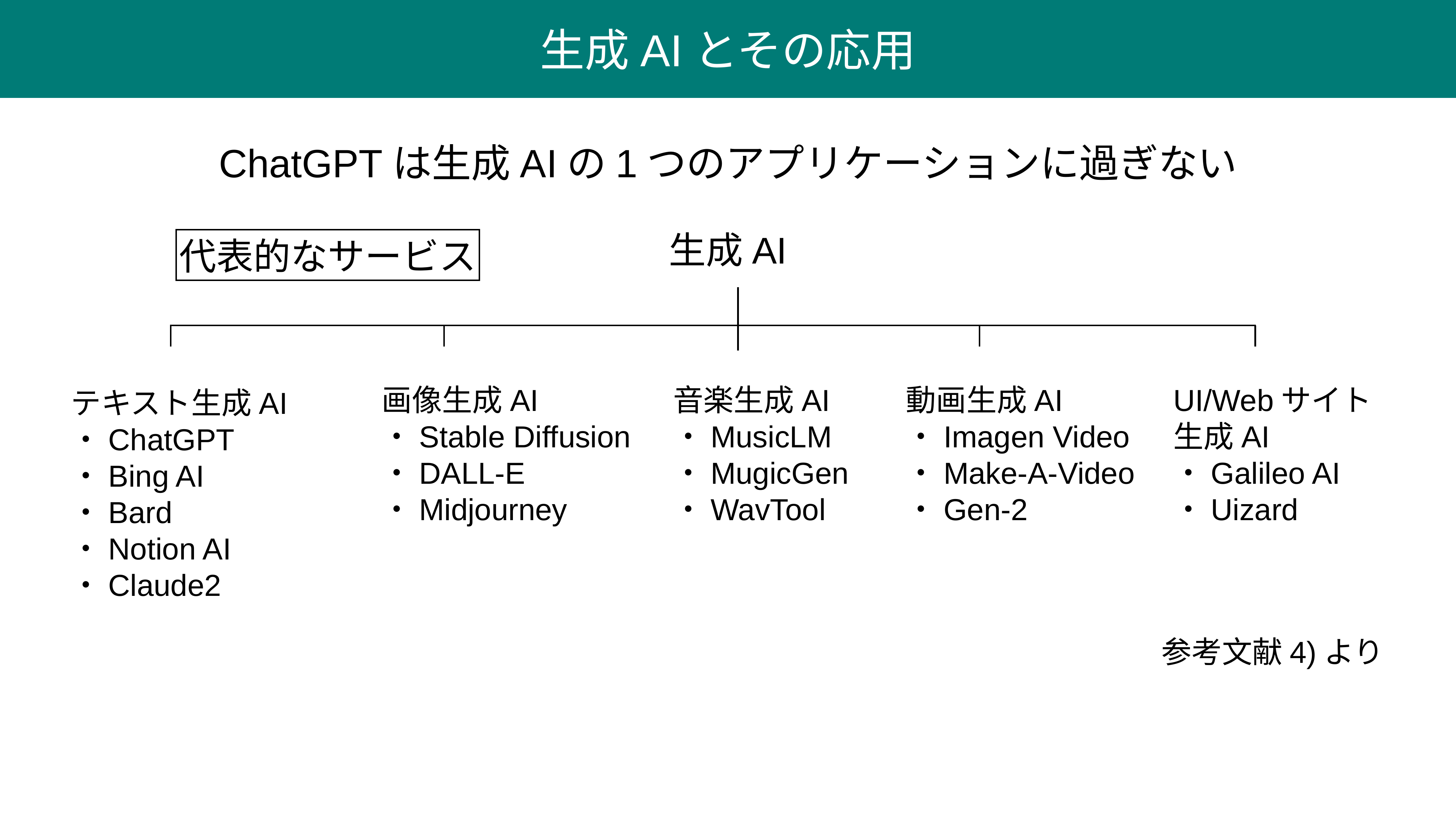

生成AIとその応用
ChatGPTは生成AIの1つのアプリケーションに過ぎない
生成AI
代表的なサービス

テキスト生成AI
・ChatGPT
・Bing AI
・Bard
・Notion AI
・Claude2
画像生成AI
・Stable Diffusion
・DALL-E
・Midjourney
音楽生成AI
・MusicLM
・MugicGen
・WavTool
動画生成AI
・Imagen Video
・Make-A-Video
・Gen-2
UI/Webサイト
生成AI
・Galileo AI
・Uizard
参考文献4)より